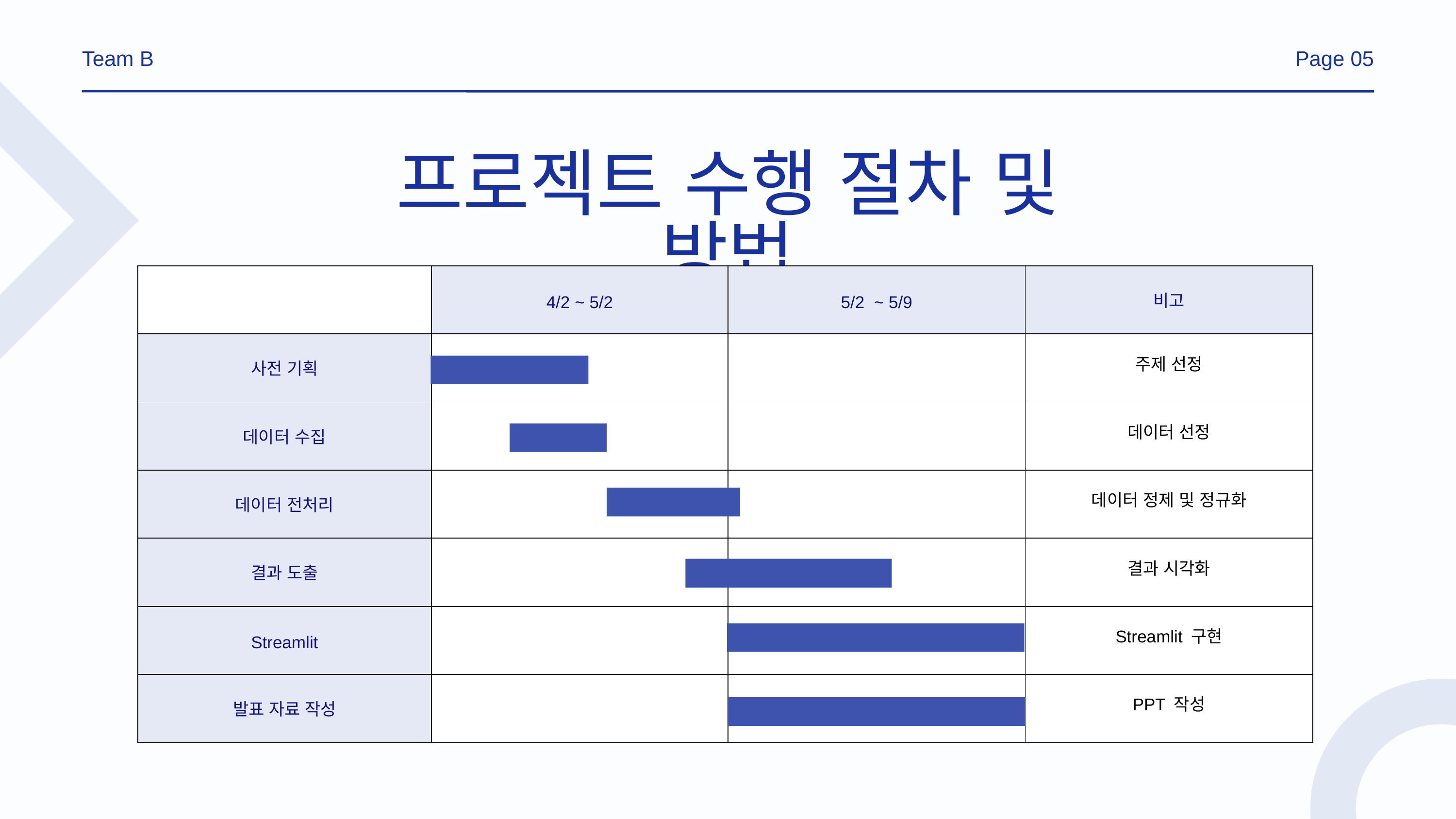

Team B
Page 05

프로젝트 수행 절차 및 방법
|  | 4/2 ~ 5/2 | 5/2 ~ 5/9 | 비고 |
| --- | --- | --- | --- |
| 사전 기획 |  |  | 주제 선정 |
| 데이터 수집 |  |  | 데이터 선정 |
| 데이터 전처리 |  |  | 데이터 정제 및 정규화 |
| 결과 도출 |  |  | 결과 시각화 |
| Streamlit |  |  | Streamlit 구현 |
| 발표 자료 작성 |  |  | PPT 작성 |